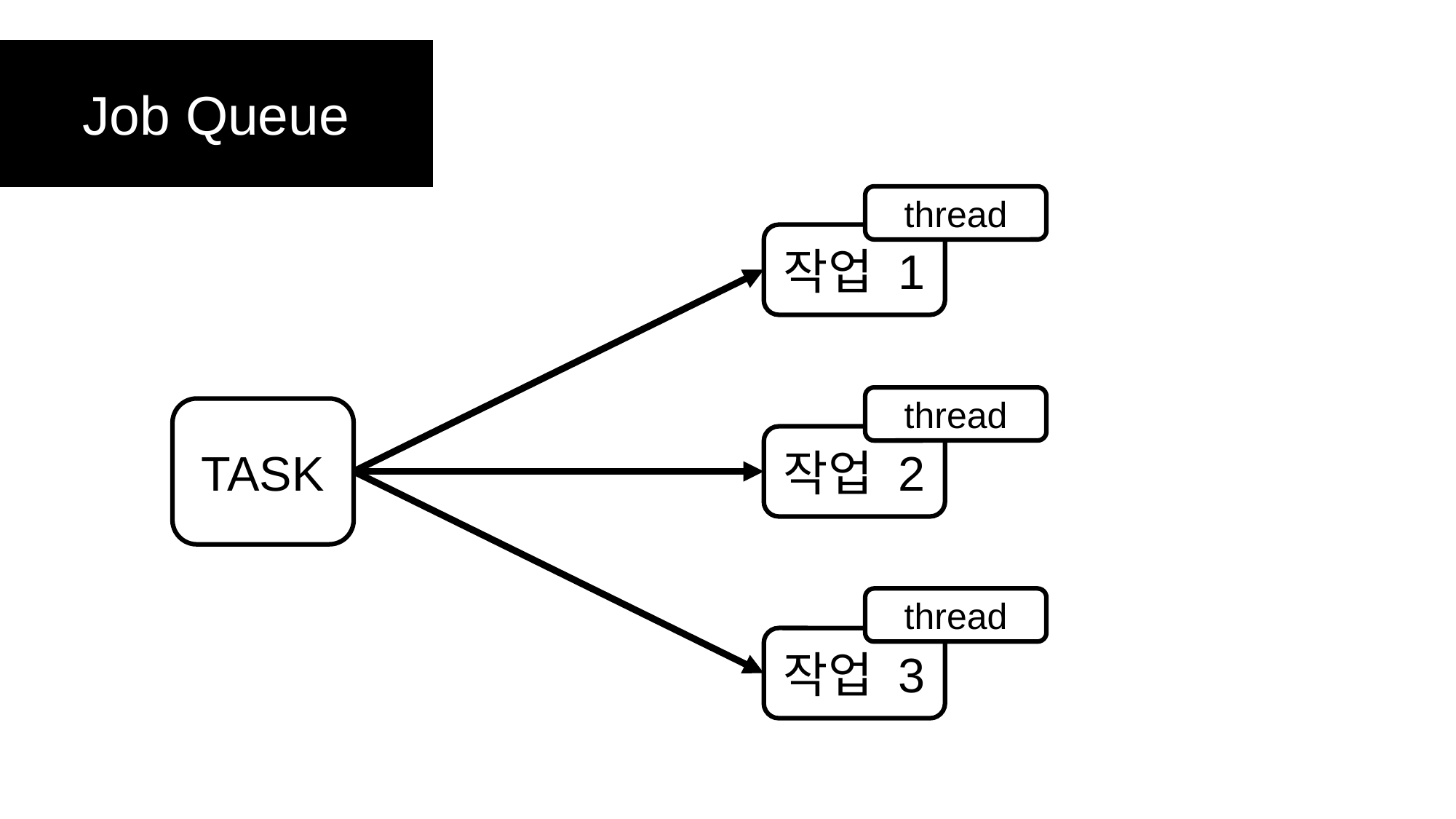

Job Queue
thread
작업 1
thread
TASK
작업 2
thread
작업 3